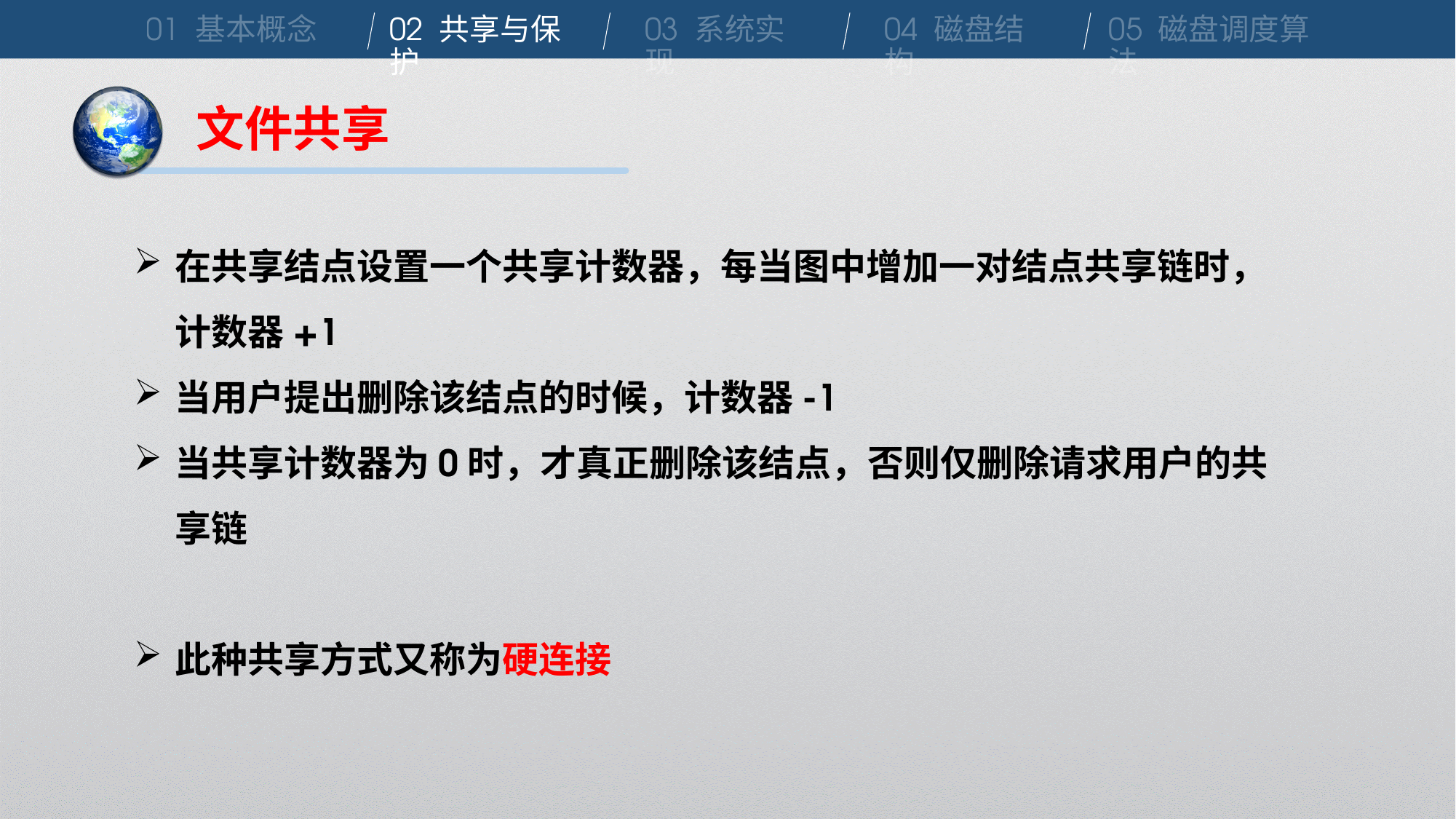

01 基本概念
02 共享与保护
03 系统实现
04 磁盘结构
05 磁盘调度算法
文件共享
在共享结点设置一个共享计数器，每当图中增加一对结点共享链时，计数器+1
当用户提出删除该结点的时候，计数器-1
当共享计数器为0时，才真正删除该结点，否则仅删除请求用户的共享链

此种共享方式又称为硬连接